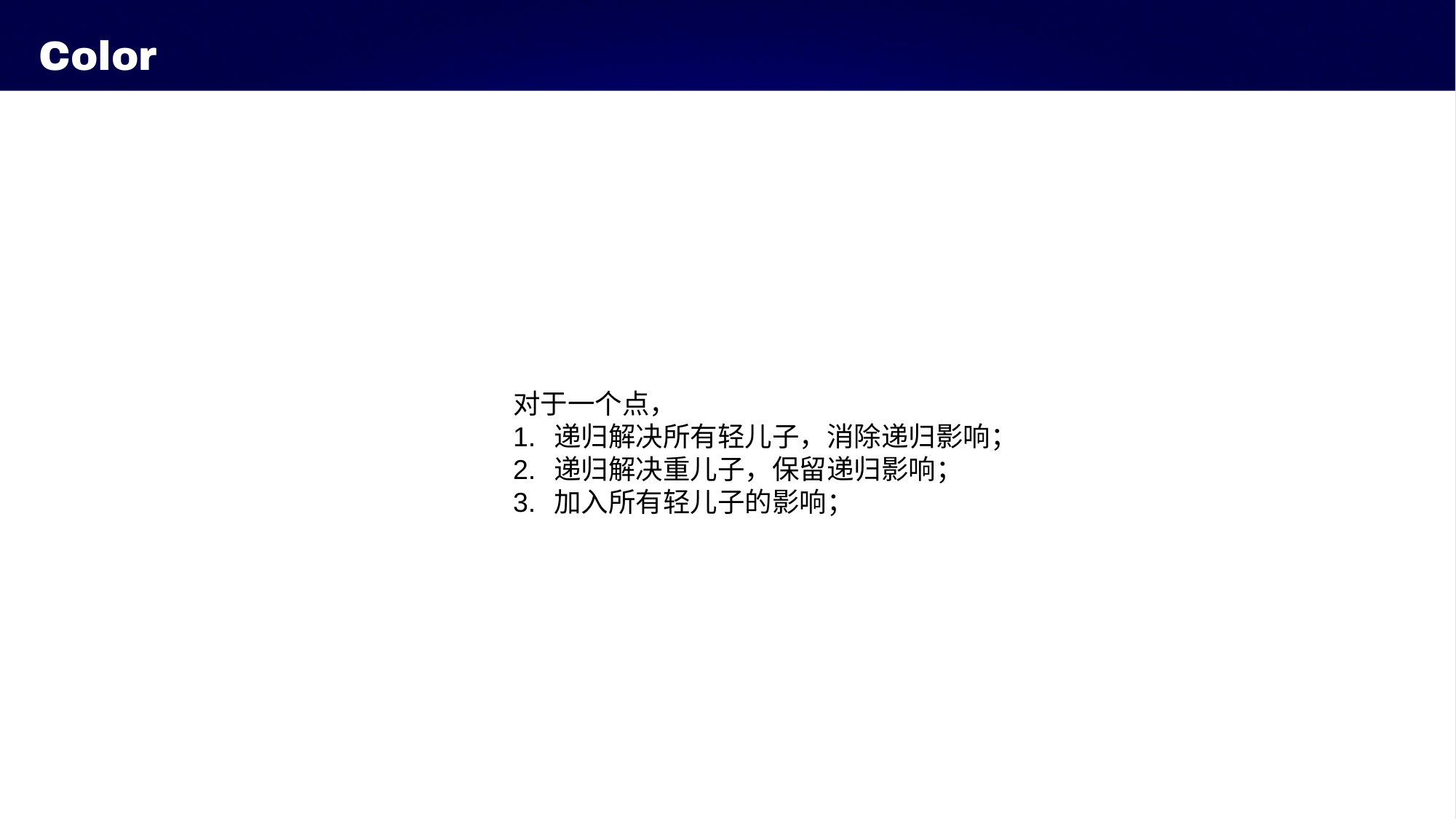

# Color
对于一个点，
递归解决所有轻儿子，消除递归影响；
递归解决重儿子，保留递归影响；
加入所有轻儿子的影响；